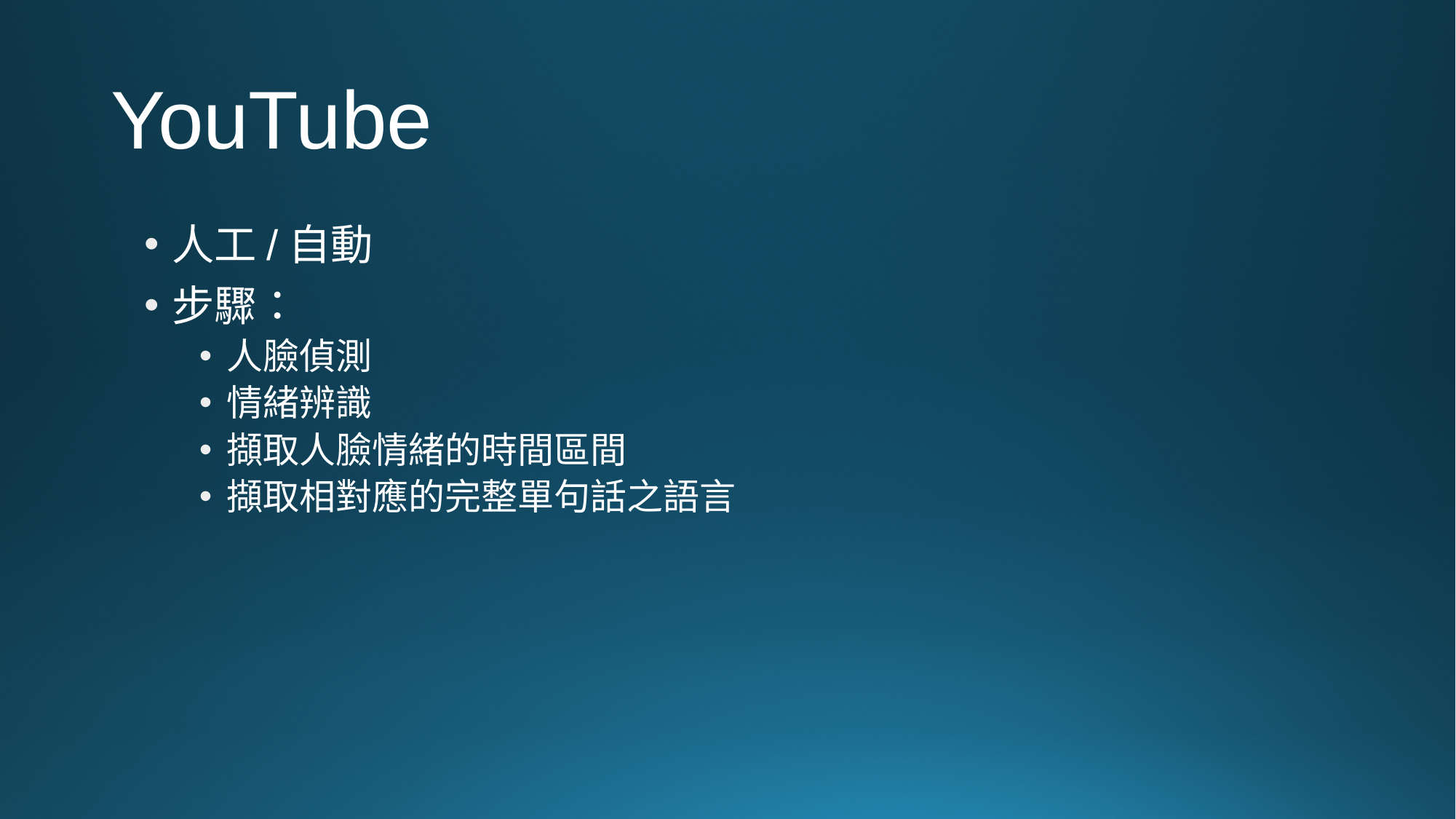

# YouTube
人工/自動
步驟：
人臉偵測
情緒辨識
擷取人臉情緒的時間區間
擷取相對應的完整單句話之語言